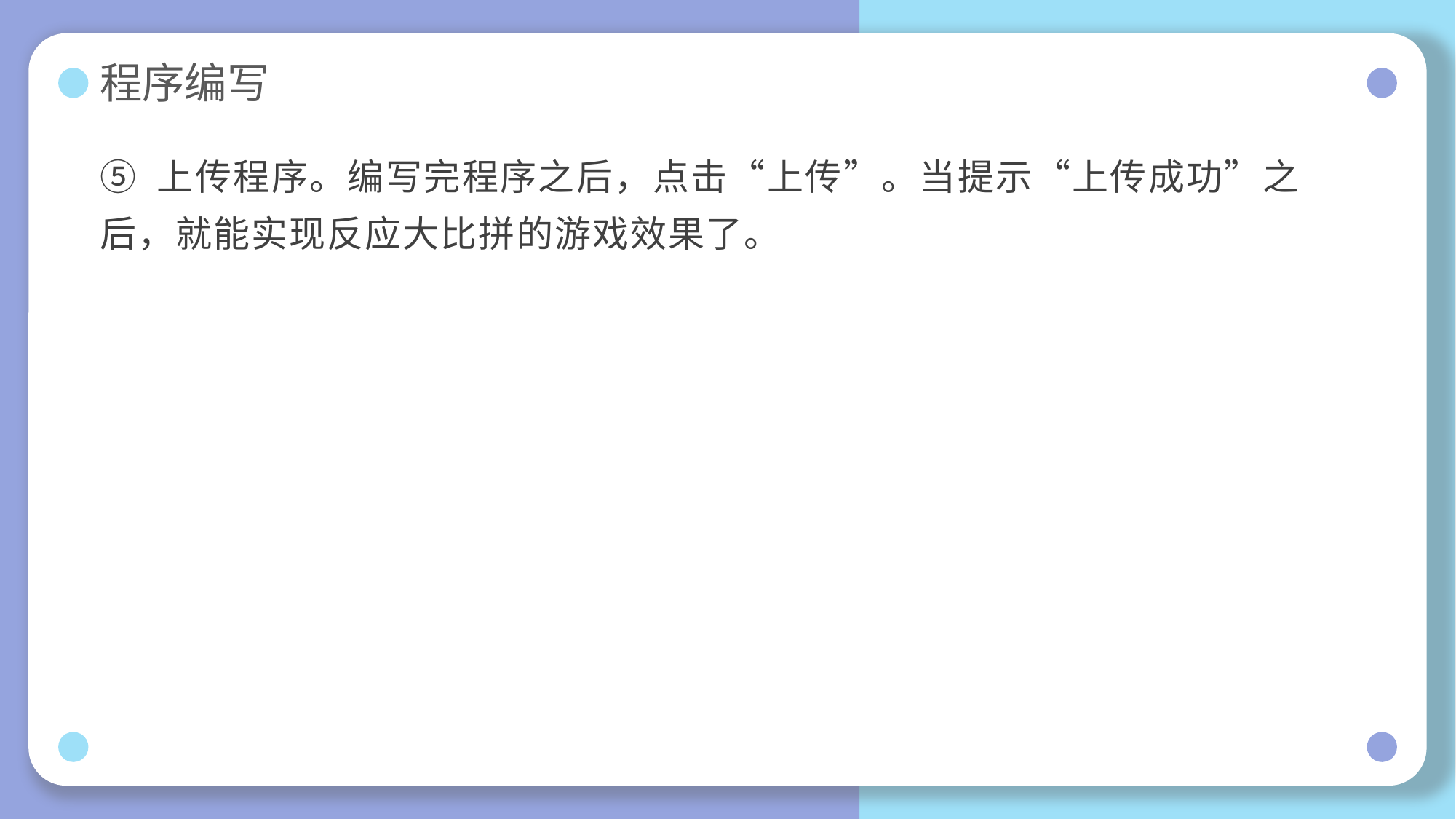

# 程序编写
⑤ 上传程序。编写完程序之后，点击“上传”。当提示“上传成功”之后，就能实现反应大比拼的游戏效果了。